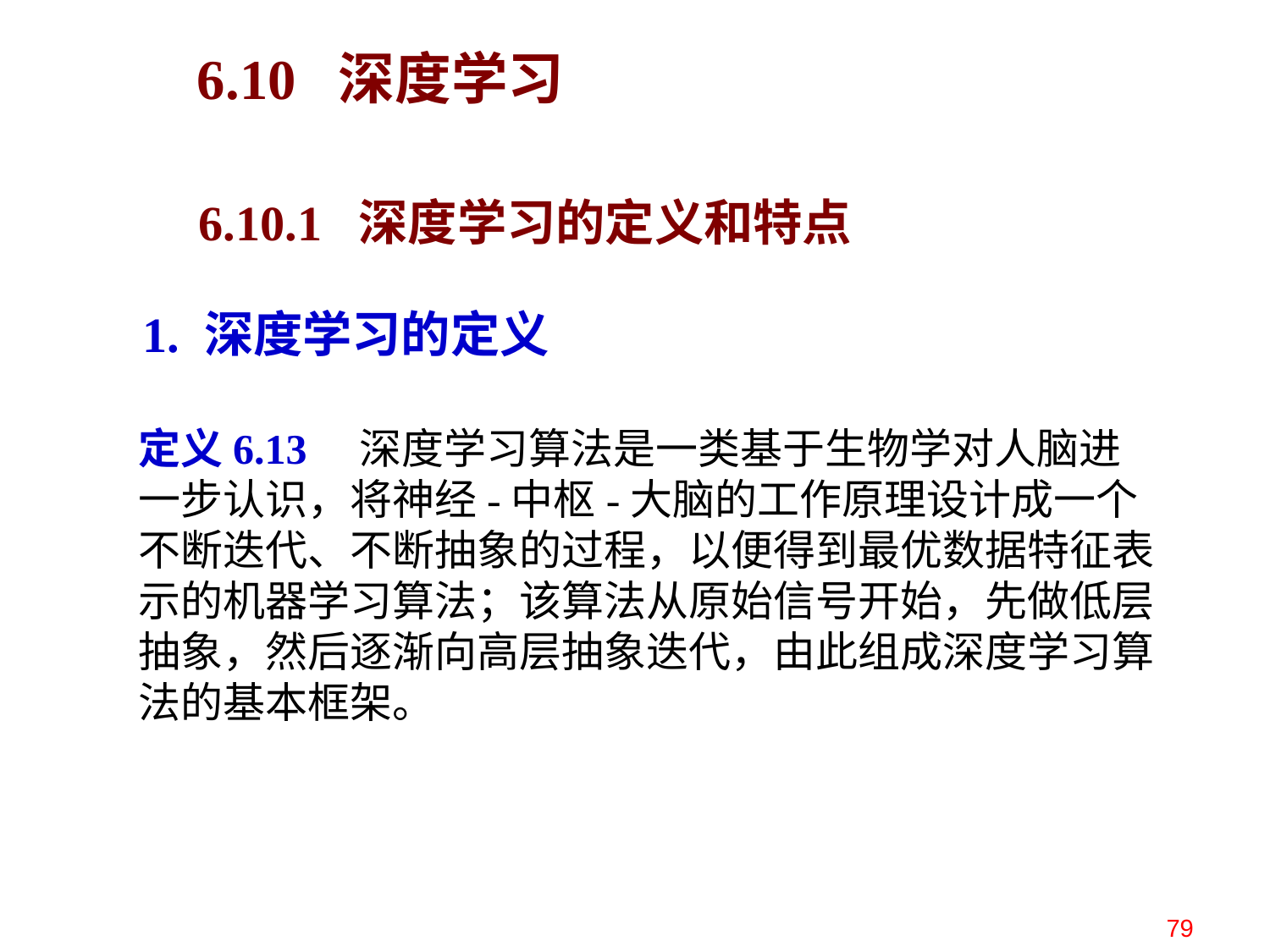

# 6.10  深度学习
6.10.1  深度学习的定义和特点
1. 深度学习的定义
定义6.13    深度学习算法是一类基于生物学对人脑进一步认识，将神经-中枢-大脑的工作原理设计成一个不断迭代、不断抽象的过程，以便得到最优数据特征表示的机器学习算法；该算法从原始信号开始，先做低层抽象，然后逐渐向高层抽象迭代，由此组成深度学习算法的基本框架。
79